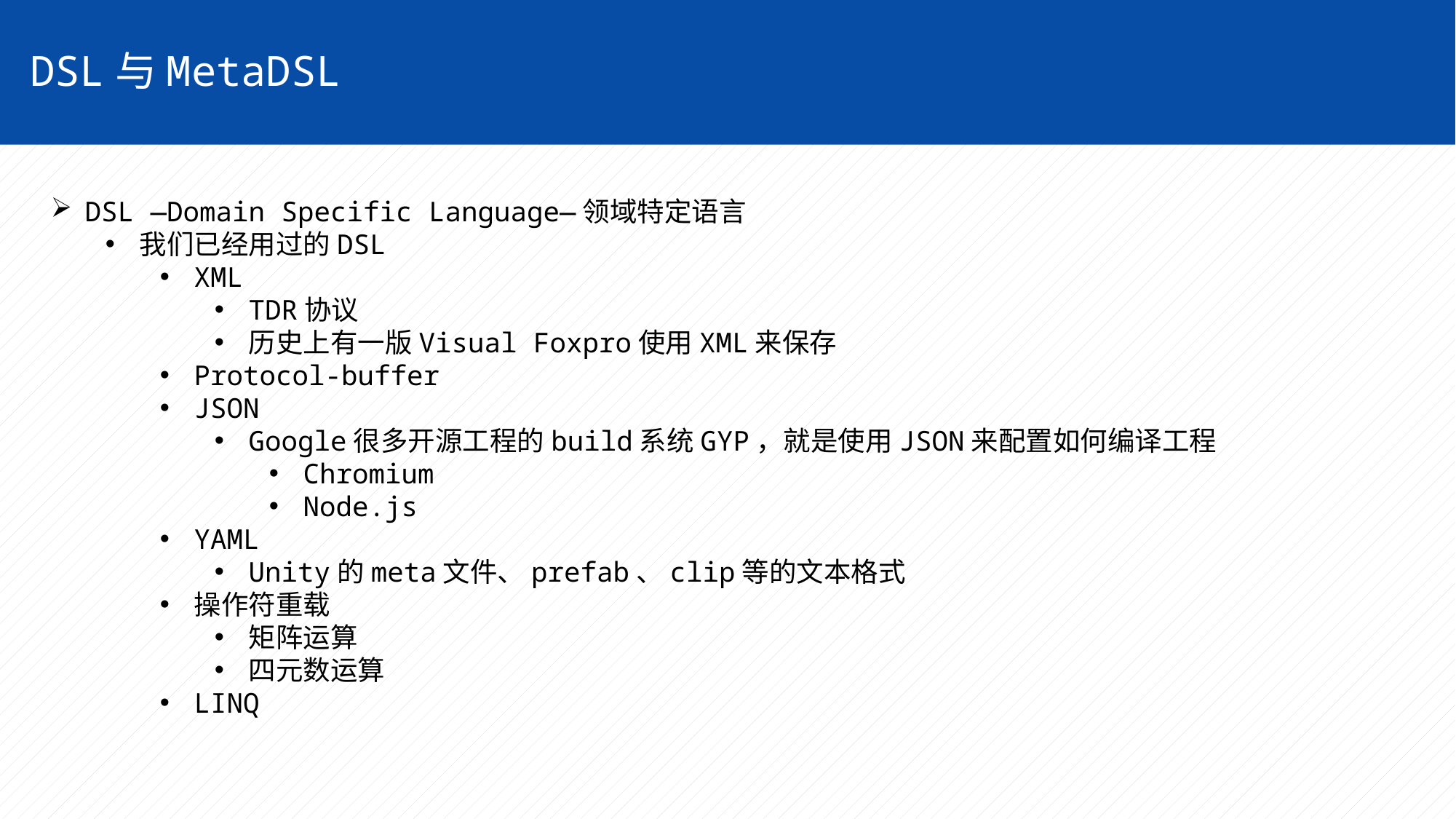

DSL与MetaDSL
DSL —Domain Specific Language—领域特定语言
我们已经用过的DSL
XML
TDR协议
历史上有一版Visual Foxpro使用XML来保存
Protocol-buffer
JSON
Google很多开源工程的build系统GYP，就是使用JSON来配置如何编译工程
Chromium
Node.js
YAML
Unity的meta文件、prefab、clip等的文本格式
操作符重载
矩阵运算
四元数运算
LINQ